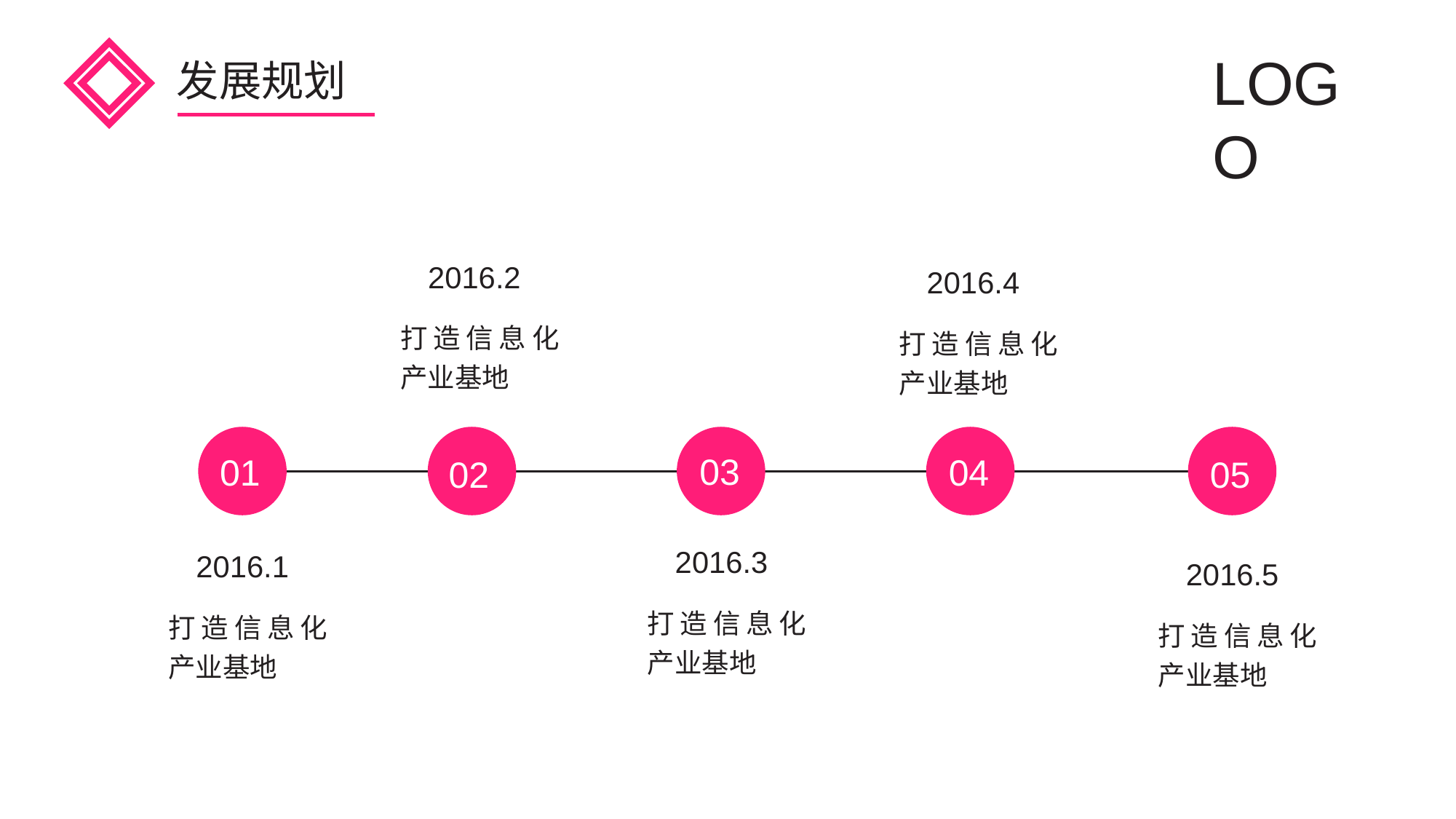

LOGO

发展规划
2016.2
2016.4
打造信息化产业基地
打造信息化产业基地

01
03
04
05
02
2016.3
2016.1
2016.5
打造信息化产业基地
打造信息化产业基地
打造信息化产业基地